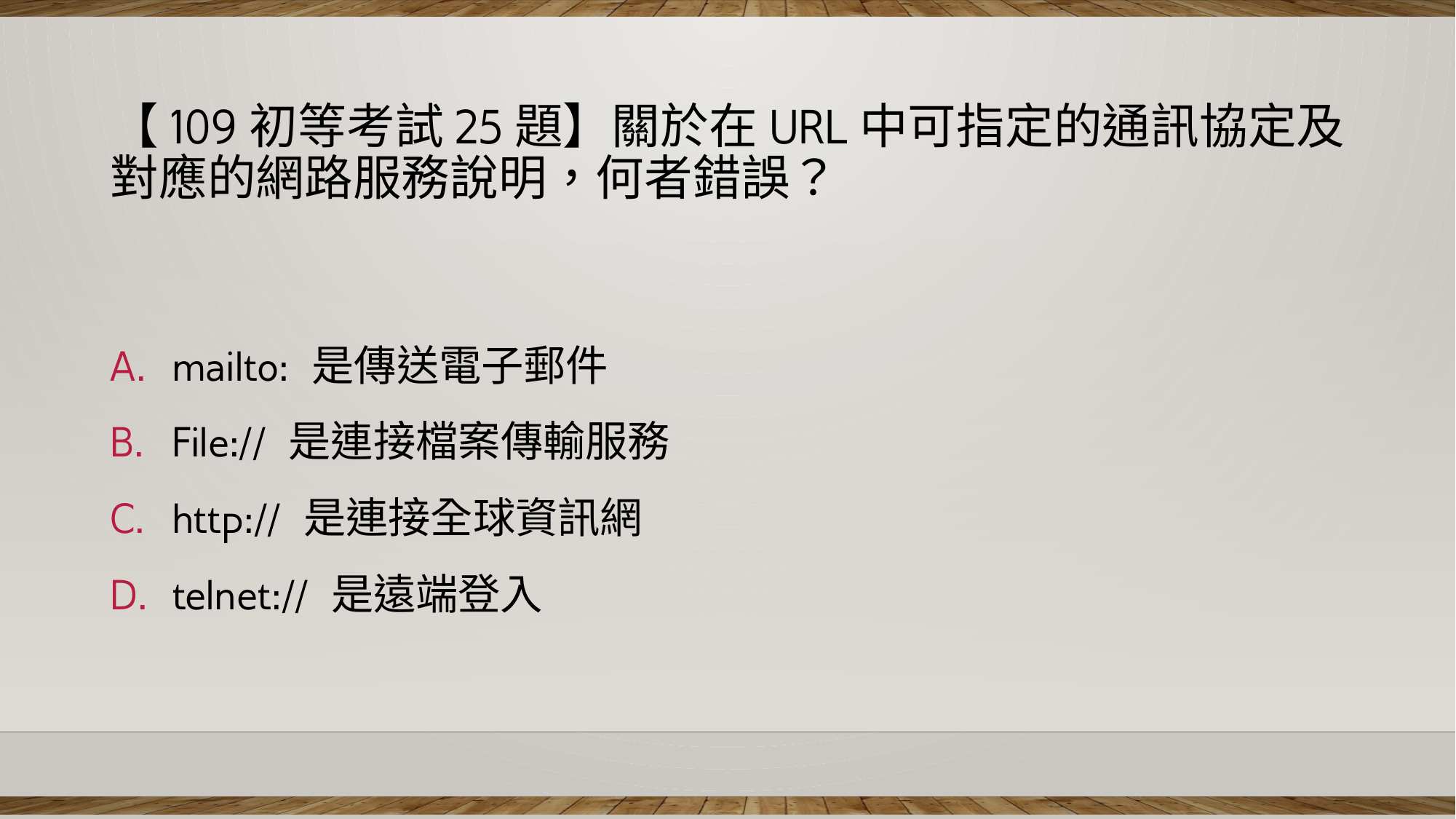

# 【109初等考試25題】關於在URL中可指定的通訊協定及對應的網路服務說明，何者錯誤？
mailto: 是傳送電子郵件
File:// 是連接檔案傳輸服務
http:// 是連接全球資訊網
telnet:// 是遠端登入